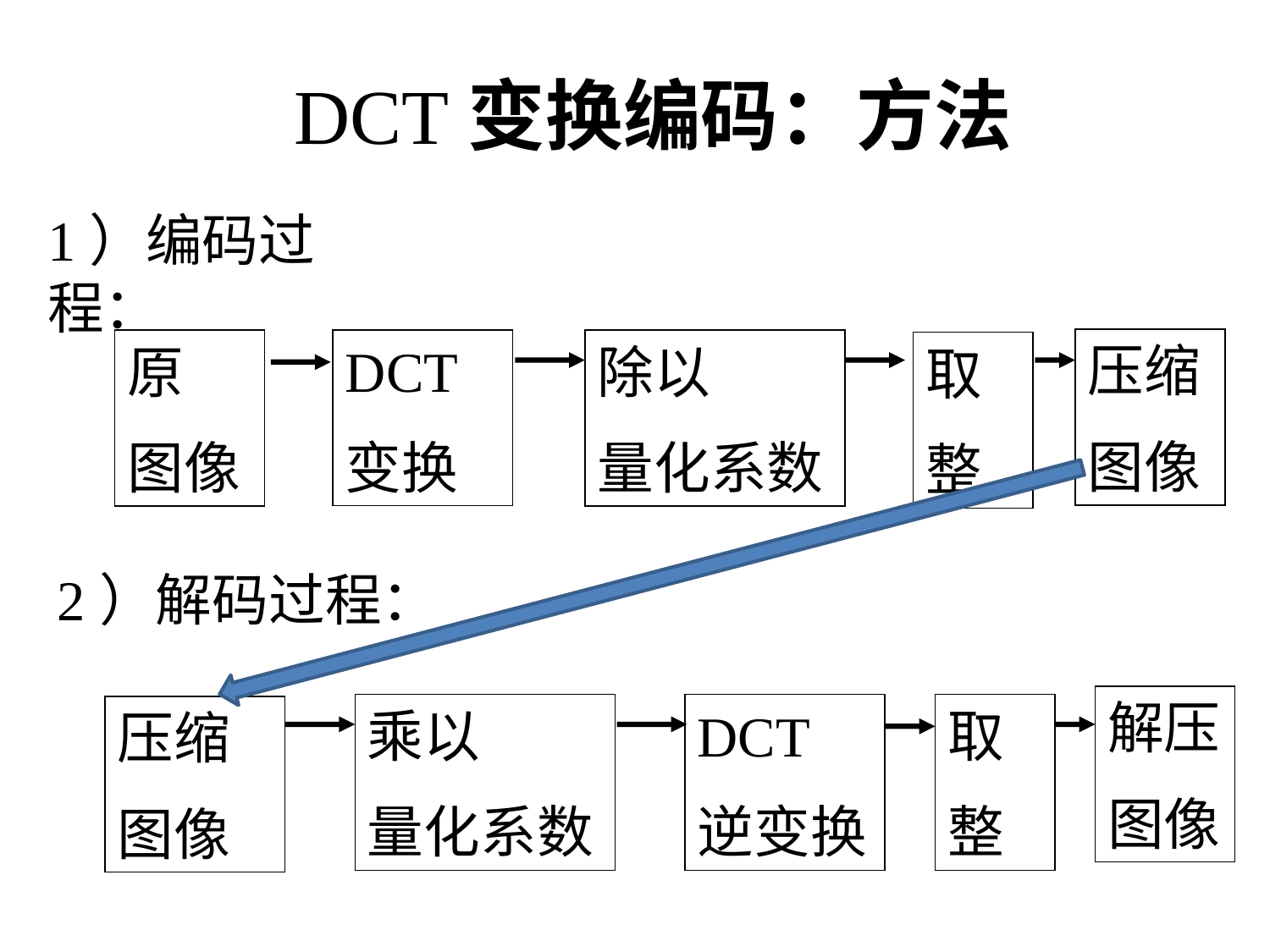

# DCT变换编码：方法

1）编码过程：
压缩
图像
DCT
变换
原
图像
除以
量化系数
取
整

2）解码过程：
解压
图像
乘以
量化系数
DCT
逆变换
取
整
压缩
图像